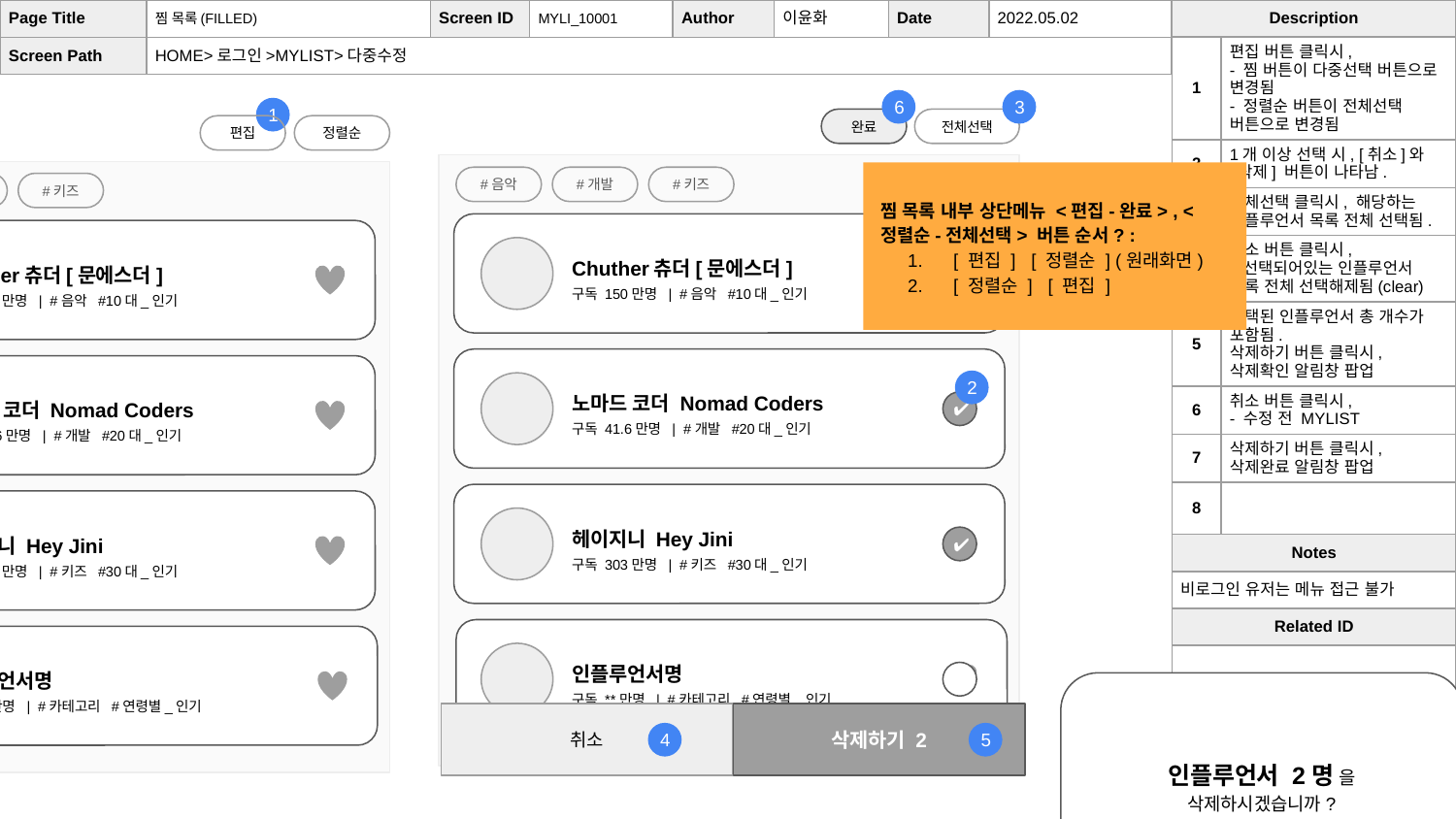

| Page Title | 찜 목록(FILLED) | Screen ID | MYLI\_10001 | Author | 이윤화 | Date | 2022.05.02 |
| --- | --- | --- | --- | --- | --- | --- | --- |
| Screen Path | HOME>로그인>MYLIST>다중수정 |  |  |  |  |  |  |
| Description |  |
| --- | --- |
| 1 | 편집 버튼 클릭시, - 찜 버튼이 다중선택 버튼으로 변경됨 - 정렬순 버튼이 전체선택 버튼으로 변경됨 |
| 2 | 1개 이상 선택 시, [취소]와 [삭제] 버튼이 나타남. |
| 3 | 전체선택 클릭시, 해당하는 인플루언서 목록 전체 선택됨. |
| 4 | 취소 버튼 클릭시, - 선택되어있는 인플루언서 목록 전체 선택해제됨(clear) |
| 5 | 선택된 인플루언서 총 개수가 포함됨. 삭제하기 버튼 클릭시, 삭제확인 알림창 팝업 |
| 6 | 취소 버튼 클릭시, - 수정 전 MYLIST |
| 7 | 삭제하기 버튼 클릭시, 삭제완료 알림창 팝업 |
| 8 |  |
| Notes |  |
| 비로그인 유저는 메뉴 접근 불가 |  |
| Related ID |  |
|  |  |
6
3
1
완료
전체선택
Mylist
편집
정렬순

#음악
#개발
#키즈

Chuther츄더[문에스더]
구독 150만명  |  #음악  #10대_인기

노마드 코더 Nomad Coders
구독 41.6만명  |  #개발  #20대_인기

헤이지니 Hey Jini
구독 303만명  |  #키즈  #30대_인기

인플루언서명
구독 **만명  |  #카테고리  #연령별_인기

찜 목록 내부 상단메뉴 <편집-완료> , <정렬순-전체선택> 버튼 순서? :
[ 편집 ]   [ 정렬순 ] (원래화면)
[ 정렬순 ]   [ 편집 ]
#음악
#개발
#키즈

Chuther츄더[문에스더]
구독 150만명  |  #음악  #10대_인기

노마드 코더 Nomad Coders
구독 41.6만명  |  #개발  #20대_인기

2
✔

헤이지니 Hey Jini
구독 303만명  |  #키즈  #30대_인기

✔

인플루언서명
구독 **만명  |  #카테고리  #연령별_인기

취소
삭제하기 2
4
5
인플루언서 2명 을
삭제하시겠습니까?

취소
삭제하기
7
6